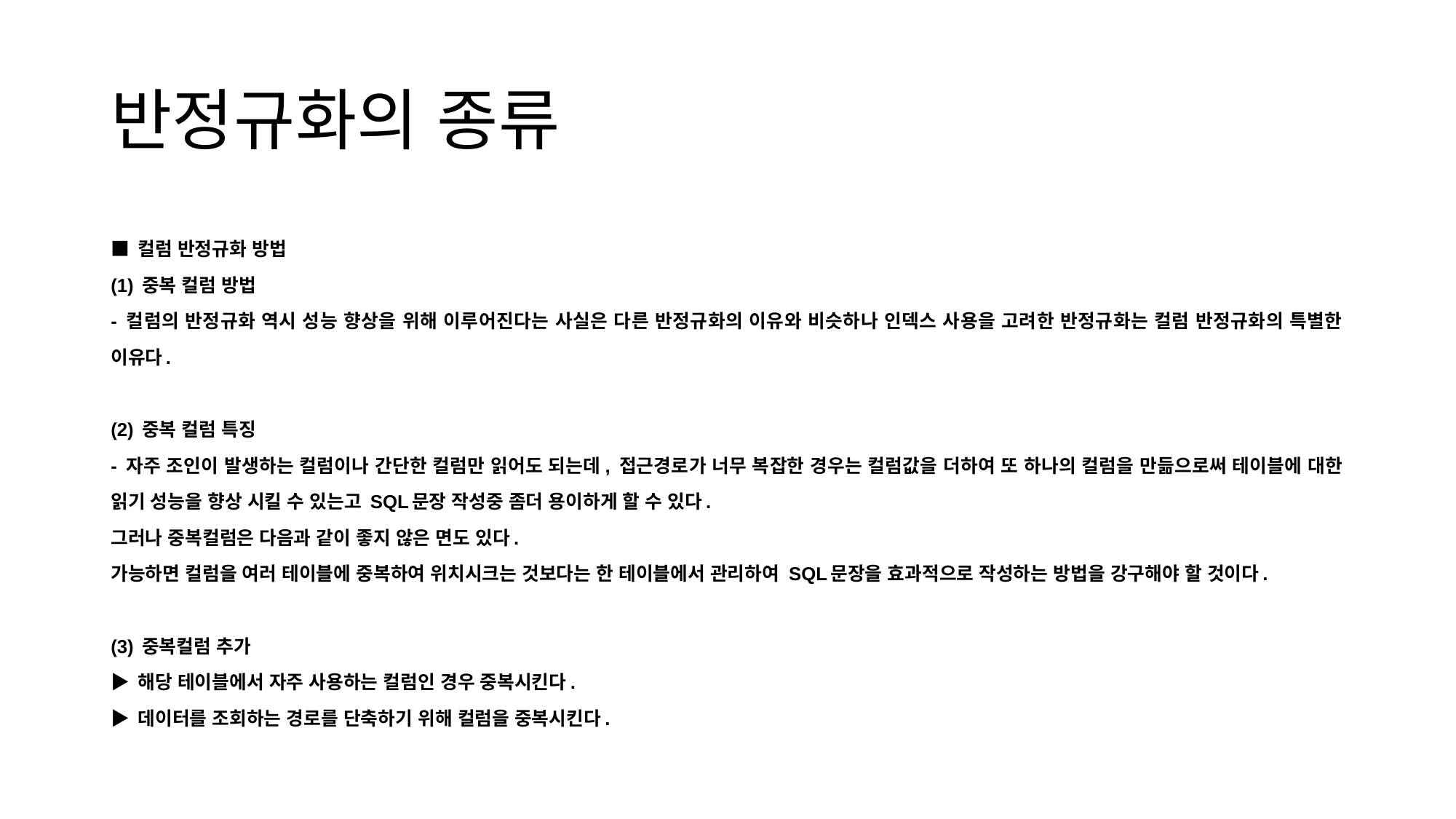

# 반정규화의 종류
■ 컬럼 반정규화 방법
(1) 중복 컬럼 방법
- 컬럼의 반정규화 역시 성능 향상을 위해 이루어진다는 사실은 다른 반정규화의 이유와 비슷하나 인덱스 사용을 고려한 반정규화는 컬럼 반정규화의 특별한 이유다.

(2) 중복 컬럼 특징
- 자주 조인이 발생하는 컬럼이나 간단한 컬럼만 읽어도 되는데, 접근경로가 너무 복잡한 경우는 컬럼값을 더하여 또 하나의 컬럼을 만듦으로써 테이블에 대한 읽기 성능을 향상 시킬 수 있는고 SQL문장 작성중 좀더 용이하게 할 수 있다.
그러나 중복컬럼은 다음과 같이 좋지 않은 면도 있다.
가능하면 컬럼을 여러 테이블에 중복하여 위치시크는 것보다는 한 테이블에서 관리하여 SQL문장을 효과적으로 작성하는 방법을 강구해야 할 것이다.

(3) 중복컬럼 추가
▶ 해당 테이블에서 자주 사용하는 컬럼인 경우 중복시킨다.
▶ 데이터를 조회하는 경로를 단축하기 위해 컬럼을 중복시킨다.